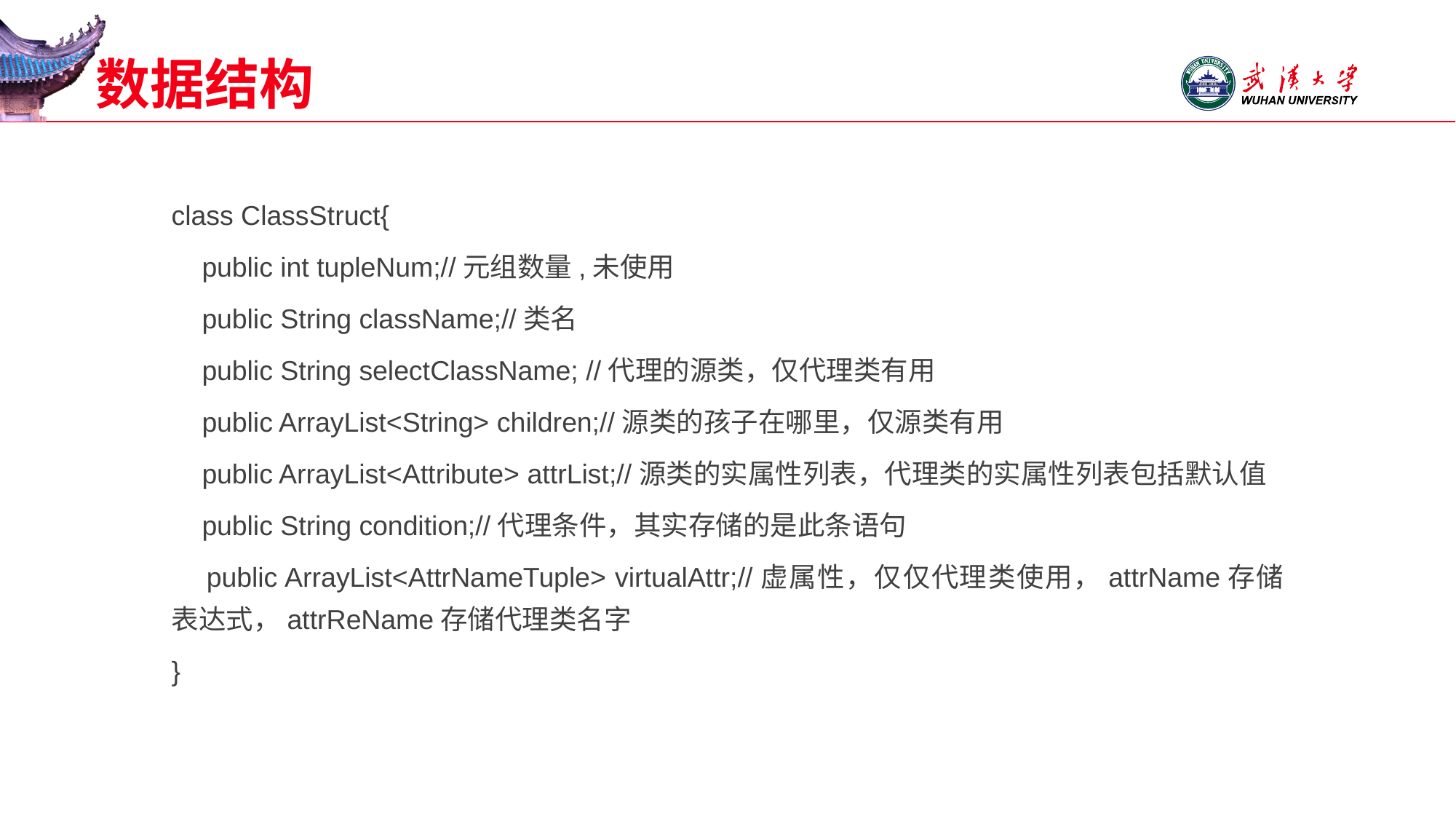

# 数据结构
class ClassStruct{
    public int tupleNum;//元组数量,未使用
    public String className;//类名
    public String selectClassName; //代理的源类，仅代理类有用
    public ArrayList<String> children;//源类的孩子在哪里，仅源类有用
    public ArrayList<Attribute> attrList;//源类的实属性列表，代理类的实属性列表包括默认值
    public String condition;//代理条件，其实存储的是此条语句
    public ArrayList<AttrNameTuple> virtualAttr;//虚属性，仅仅代理类使用，attrName存储表达式，attrReName存储代理类名字
}